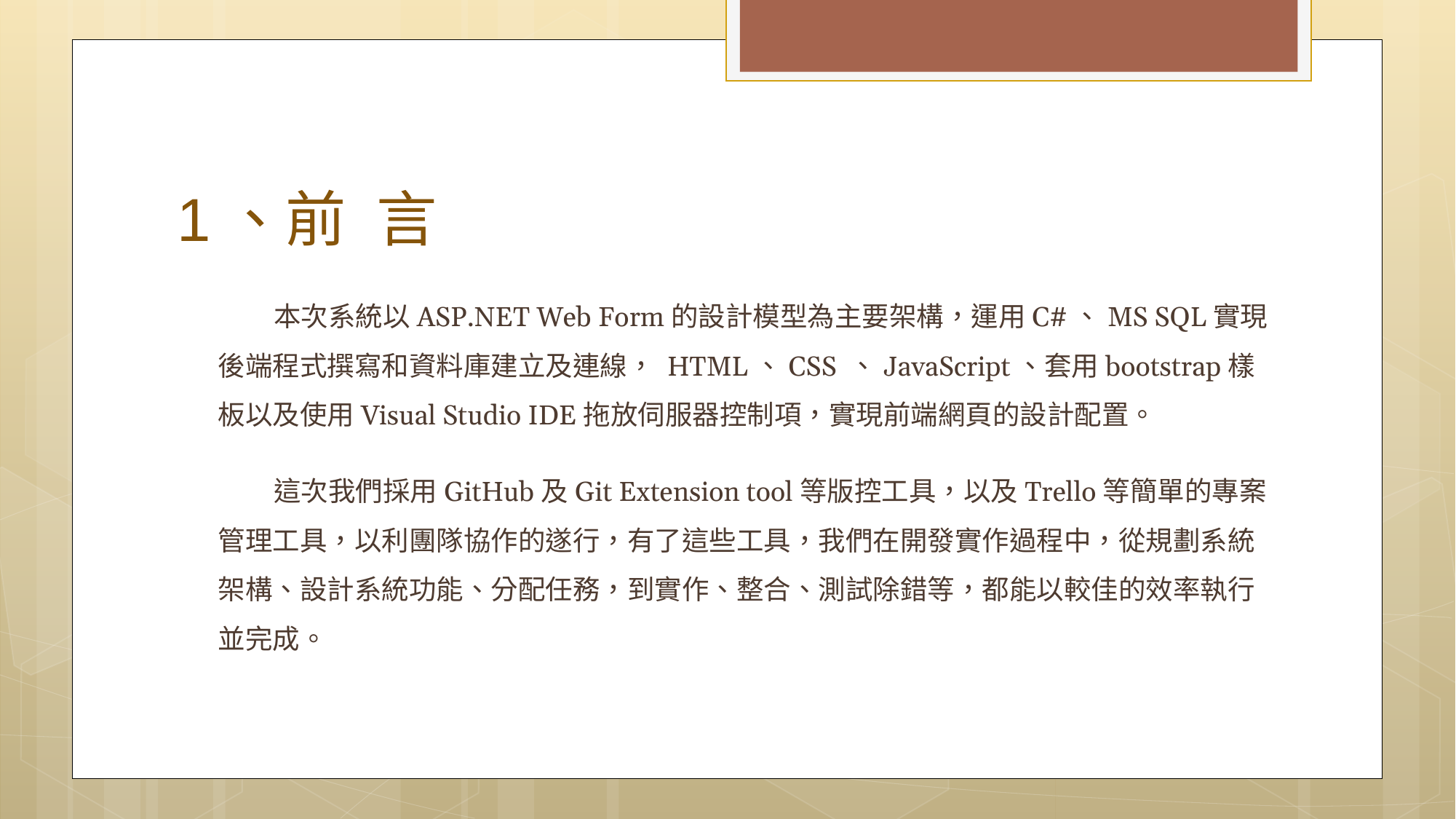

# 1、前言
        本次系統以ASP.NET Web Form的設計模型為主要架構，運用C#、MS SQL實現後端程式撰寫和資料庫建立及連線， HTML、CSS 、JavaScript、套用bootstrap樣板以及使用Visual Studio IDE拖放伺服器控制項，實現前端網頁的設計配置。
        這次我們採用GitHub及Git Extension tool等版控工具，以及Trello等簡單的專案管理工具，以利團隊協作的遂行，有了這些工具，我們在開發實作過程中，從規劃系統架構、設計系統功能、分配任務，到實作、整合、測試除錯等，都能以較佳的效率執行並完成。